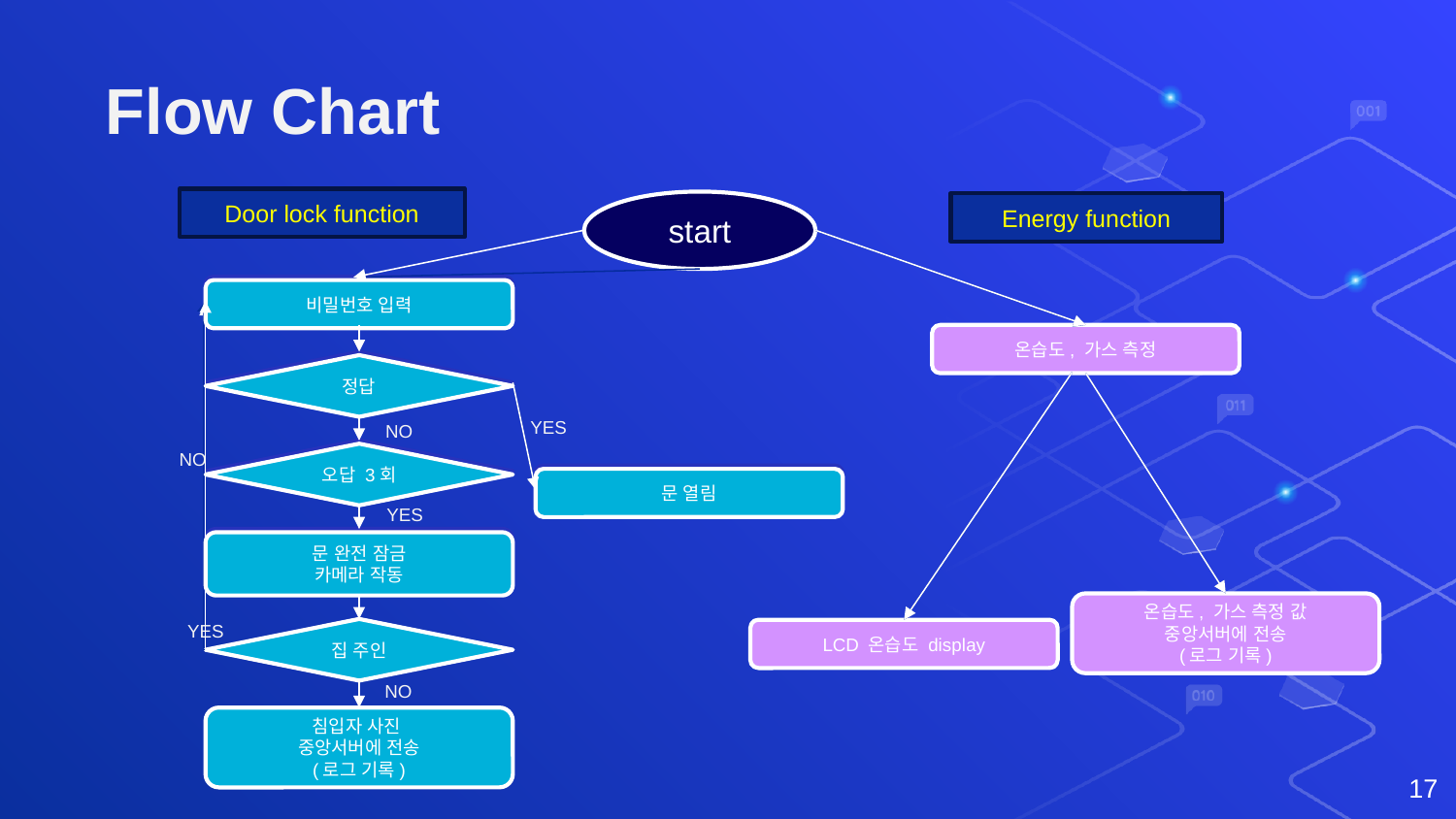

Flow Chart
Door lock function
start
Energy function
비밀번호 입력
비밀번호 입력
온습도, 가스 측정
정답
정답
YES
NO
NO
오답 5회
오답 3회
문 열림
문 열림
YES
문 완전 잠금
카메라 작동
문 완전 잠금
카메라 작동
온습도, 가스 측정 값
중앙서버에 전송
(로그 기록)
YES
집 주인
LCD 온습도 display
NO
침입자 사진
중앙서버에 전송
(로그 기록)
17